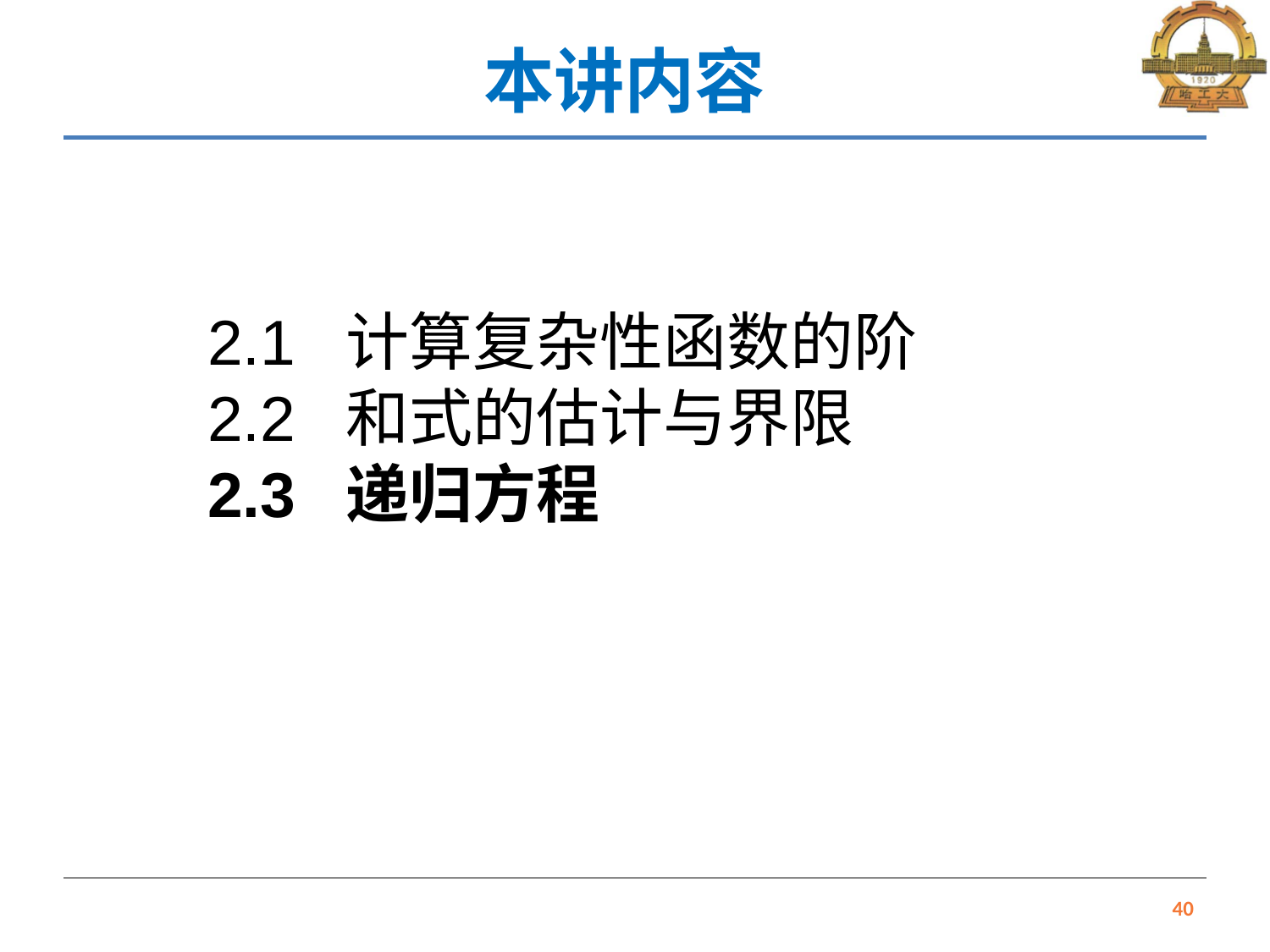

# 本讲内容
2.1  计算复杂性函数的阶
2.2  和式的估计与界限
2.3  递归方程
40